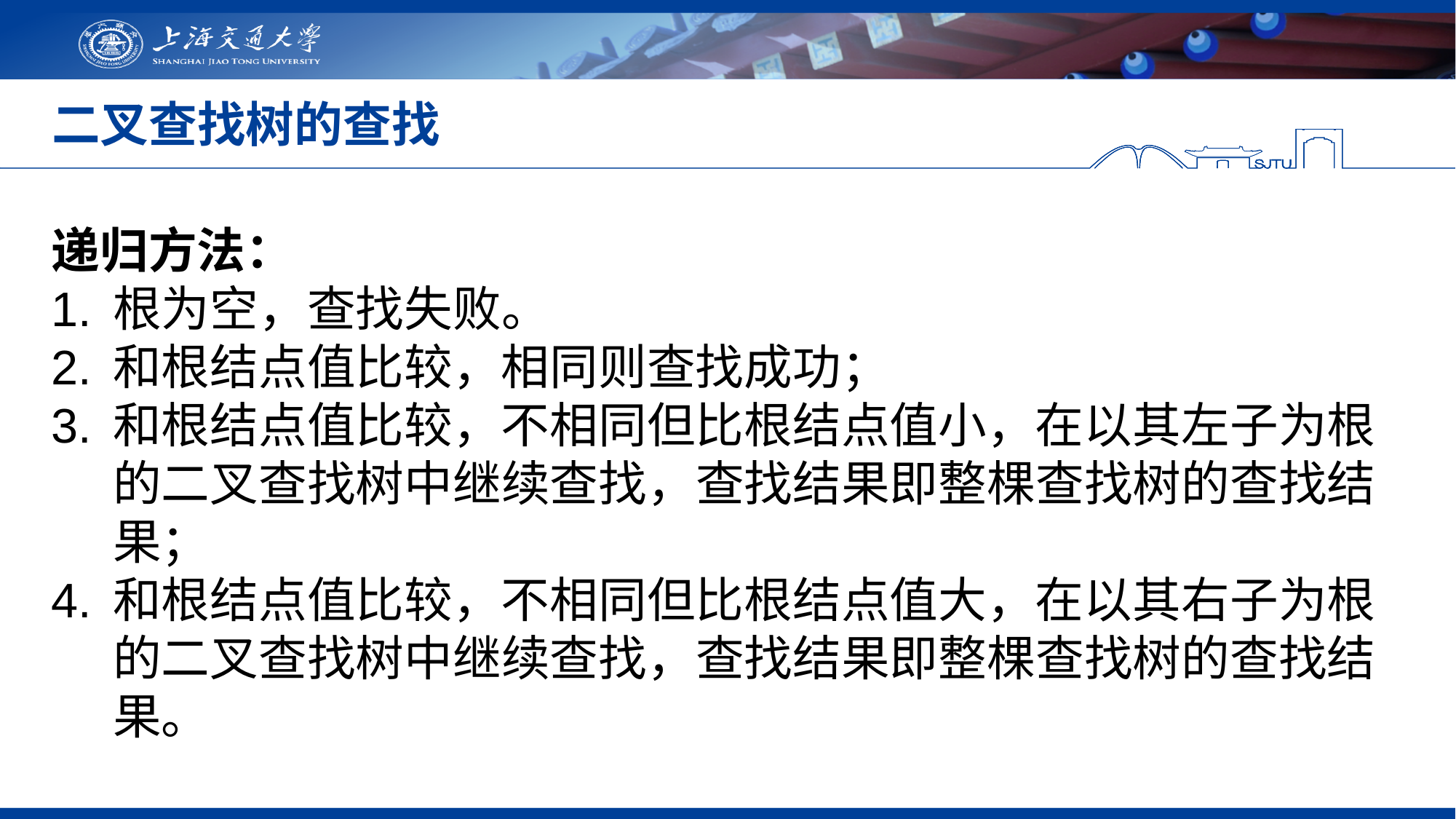

# 二叉查找树的查找
递归方法：
根为空，查找失败。
和根结点值比较，相同则查找成功；
和根结点值比较，不相同但比根结点值小，在以其左子为根的二叉查找树中继续查找，查找结果即整棵查找树的查找结果；
和根结点值比较，不相同但比根结点值大，在以其右子为根的二叉查找树中继续查找，查找结果即整棵查找树的查找结果。